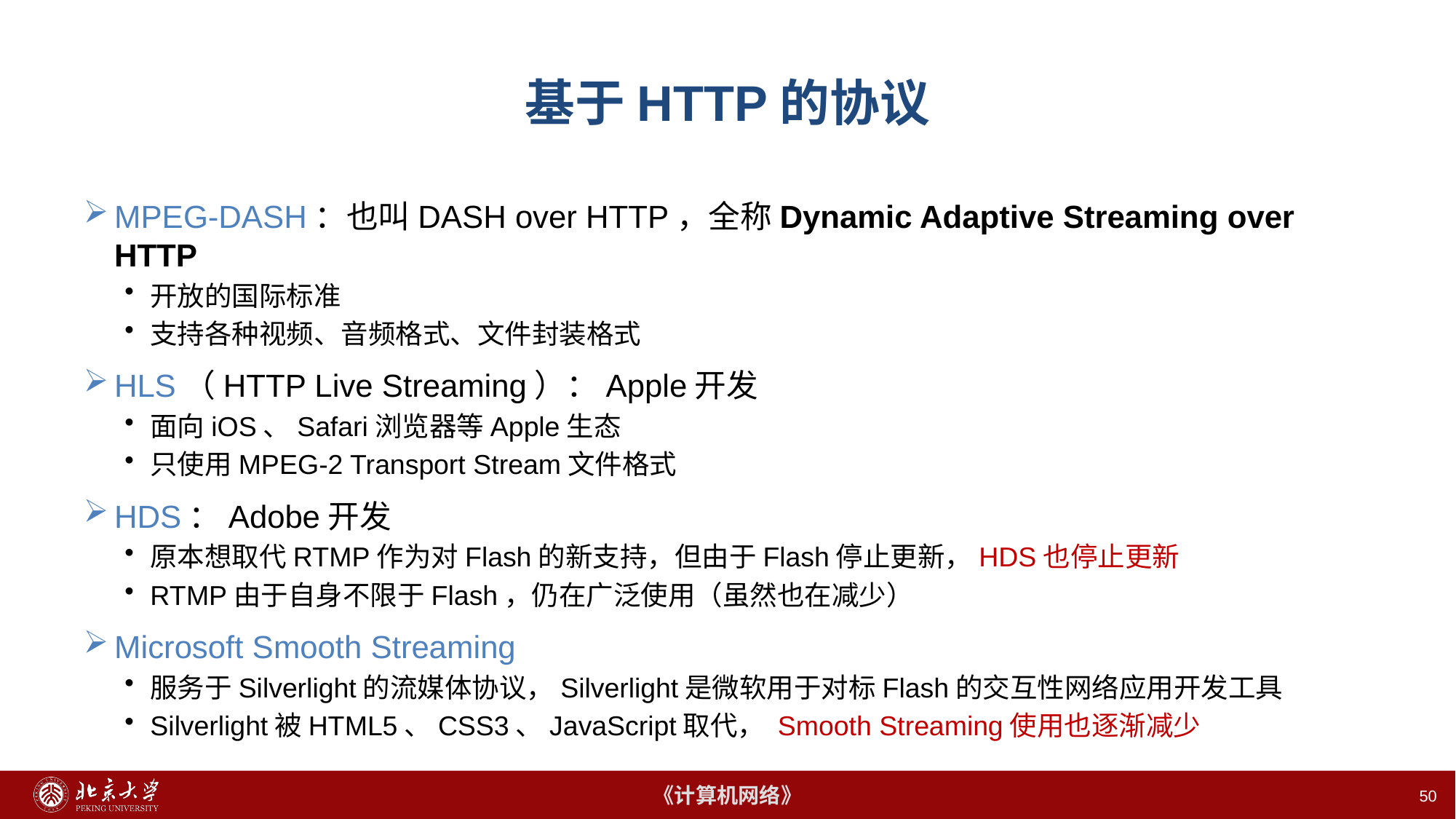

# 基于HTTP的协议
MPEG-DASH：也叫DASH over HTTP，全称Dynamic Adaptive Streaming over HTTP
开放的国际标准
支持各种视频、音频格式、文件封装格式
HLS（HTTP Live Streaming）：Apple开发
面向iOS、Safari浏览器等Apple生态
只使用MPEG-2 Transport Stream文件格式
HDS：Adobe开发
原本想取代RTMP作为对Flash的新支持，但由于Flash停止更新，HDS也停止更新
RTMP由于自身不限于Flash，仍在广泛使用（虽然也在减少）
Microsoft Smooth Streaming
服务于Silverlight的流媒体协议，Silverlight是微软用于对标Flash的交互性网络应用开发工具
Silverlight被HTML5、CSS3、JavaScript取代， Smooth Streaming使用也逐渐减少

50